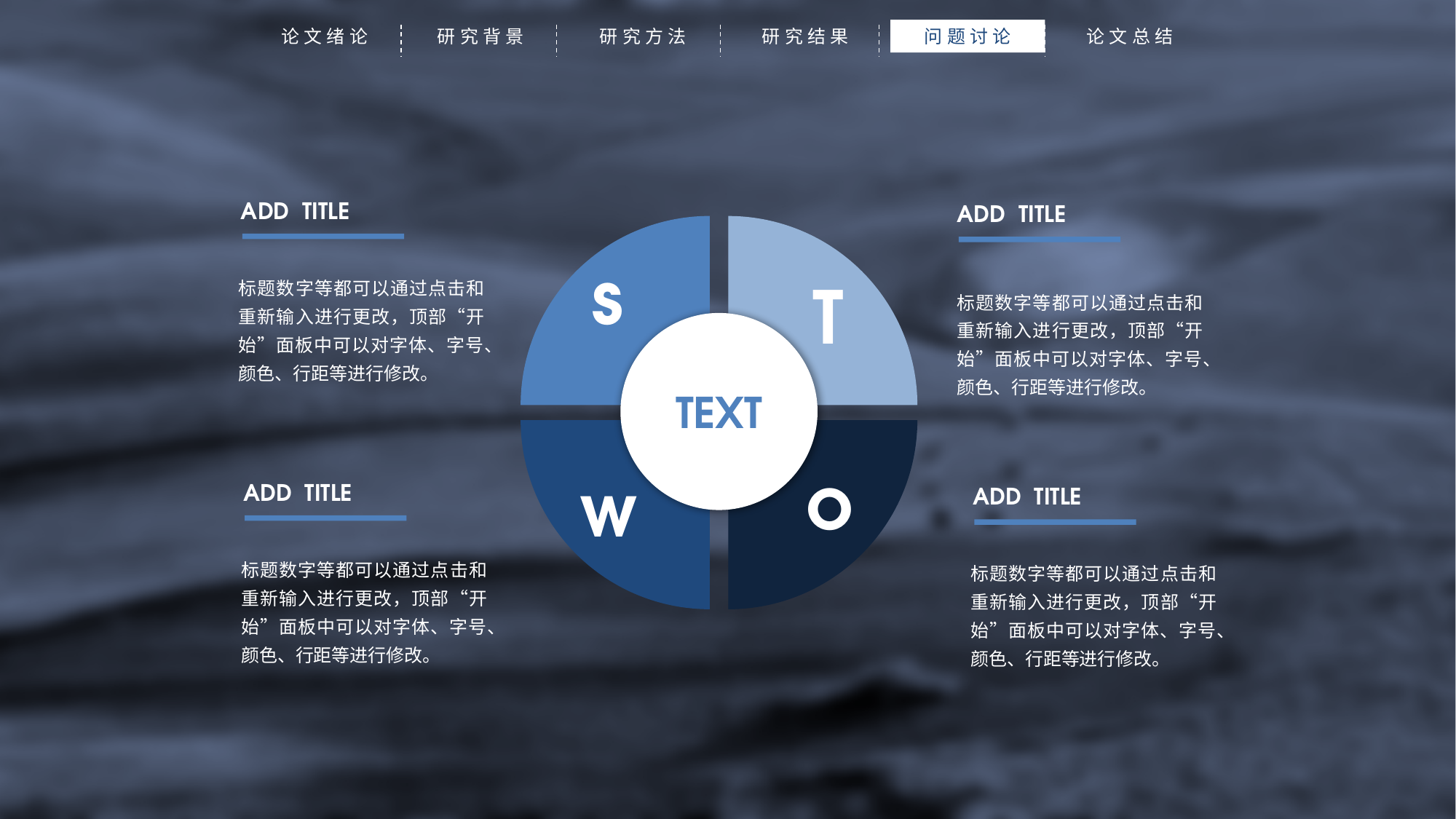

论文绪论
研究背景
研究方法
研究结果
问题讨论
论文总结
ADD  TITLE
ADD  TITLE

s
T
TEXT
o
w

标题数字等都可以通过点击和重新输入进行更改，顶部“开始”面板中可以对字体、字号、颜色、行距等进行修改。
标题数字等都可以通过点击和重新输入进行更改，顶部“开始”面板中可以对字体、字号、颜色、行距等进行修改。
ADD  TITLE
ADD  TITLE

标题数字等都可以通过点击和重新输入进行更改，顶部“开始”面板中可以对字体、字号、颜色、行距等进行修改。
标题数字等都可以通过点击和重新输入进行更改，顶部“开始”面板中可以对字体、字号、颜色、行距等进行修改。